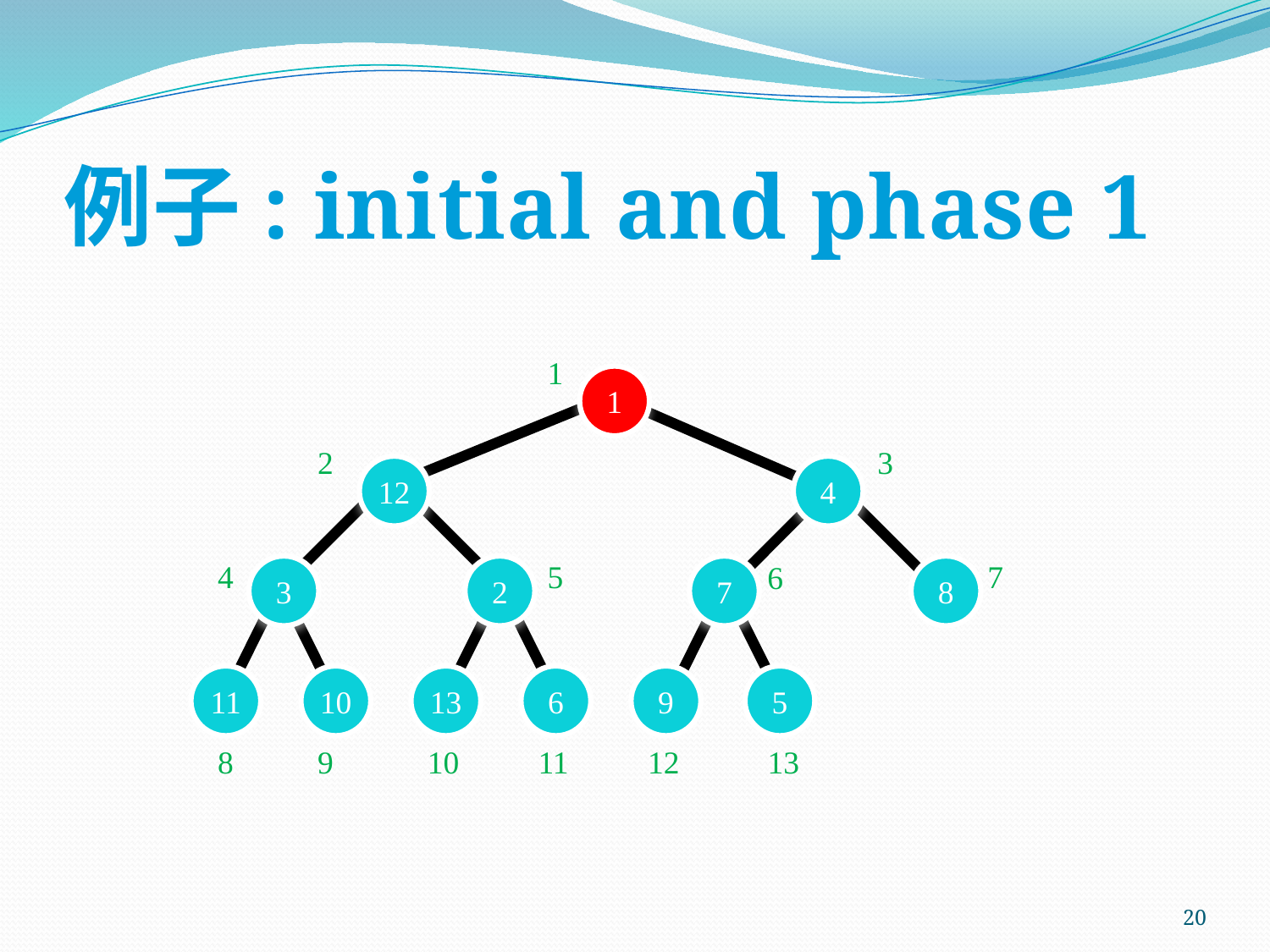

# 例子: initial and phase 1
1
1

2
3
12
4

4
5
7
6
3
2
7
8

11
10
13
6
9
5
8
9
10
11
12
13
20